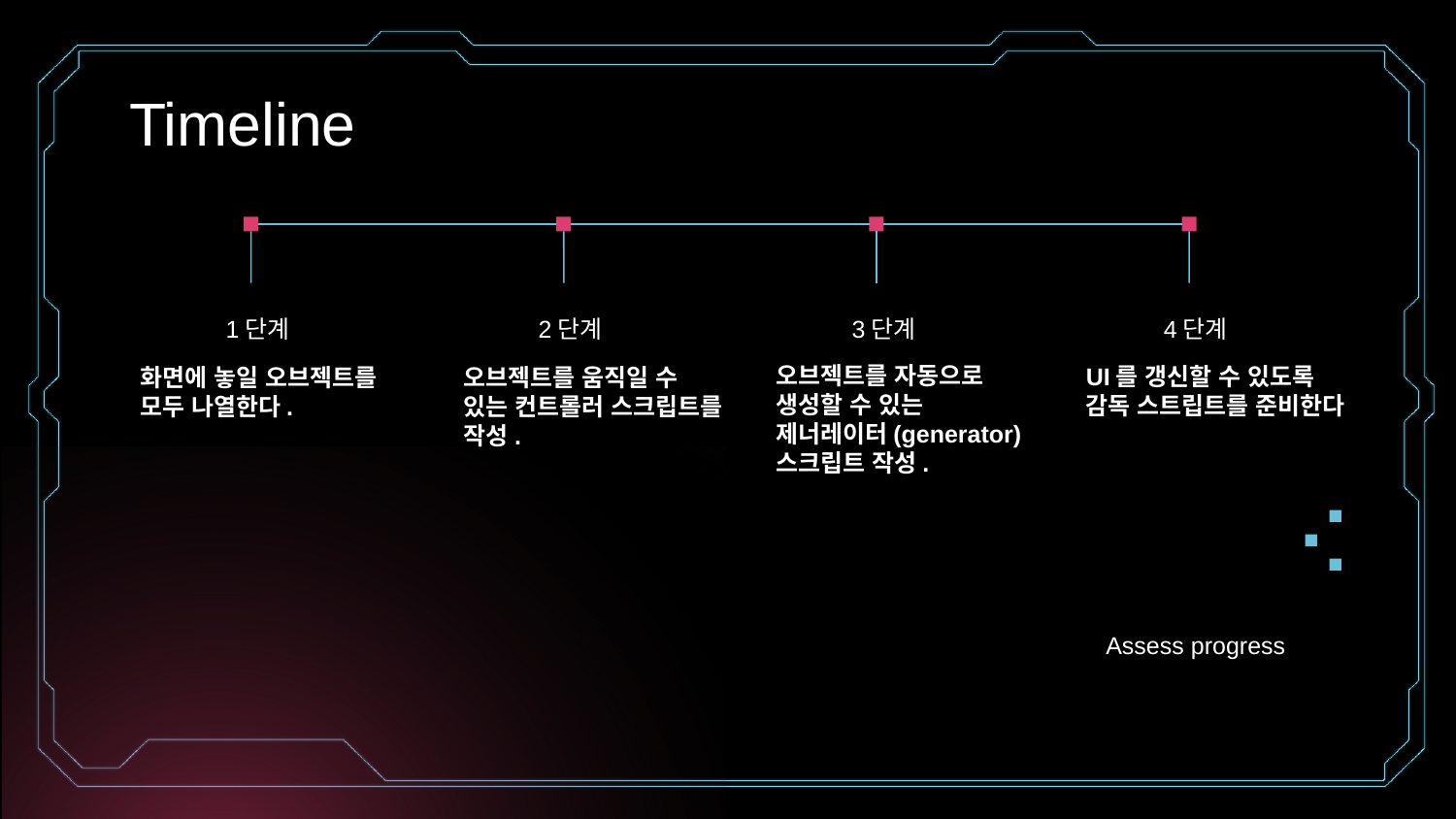

# Timeline

1단계
2단계
4단계
3단계
오브젝트를 자동으로 생성할 수 있는 제너레이터(generator) 스크립트 작성.
UI를 갱신할 수 있도록 감독 스트립트를 준비한다
화면에 놓일 오브젝트를 모두 나열한다.
오브젝트를 움직일 수 있는 컨트롤러 스크립트를 작성.

Assess progress